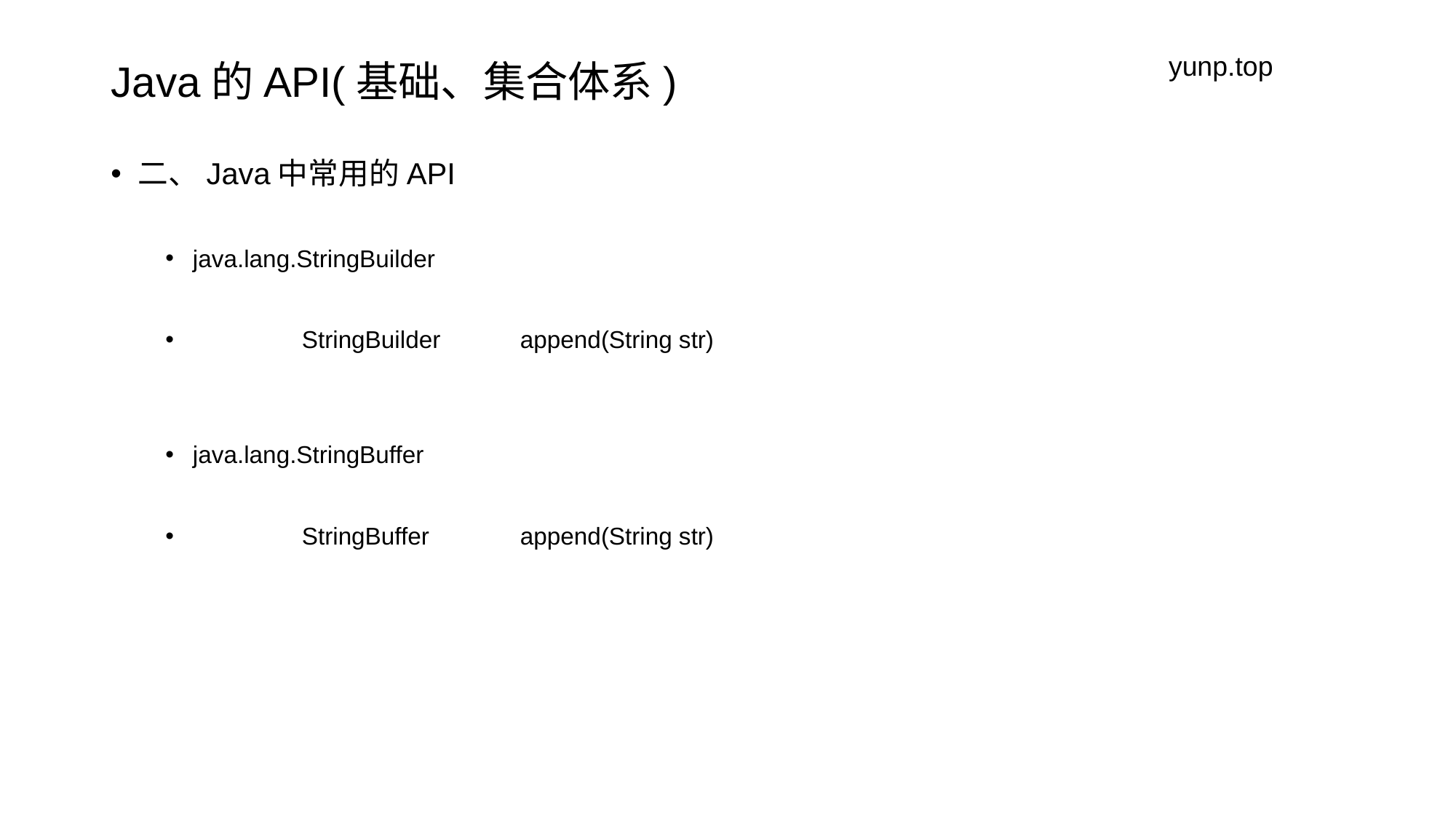

# Java的API(基础、集合体系)
yunp.top
二、Java中常用的API

java.lang.StringBuilder

	StringBuilder 	append​(String str)

java.lang.StringBuffer

	StringBuffer 	append​(String str)